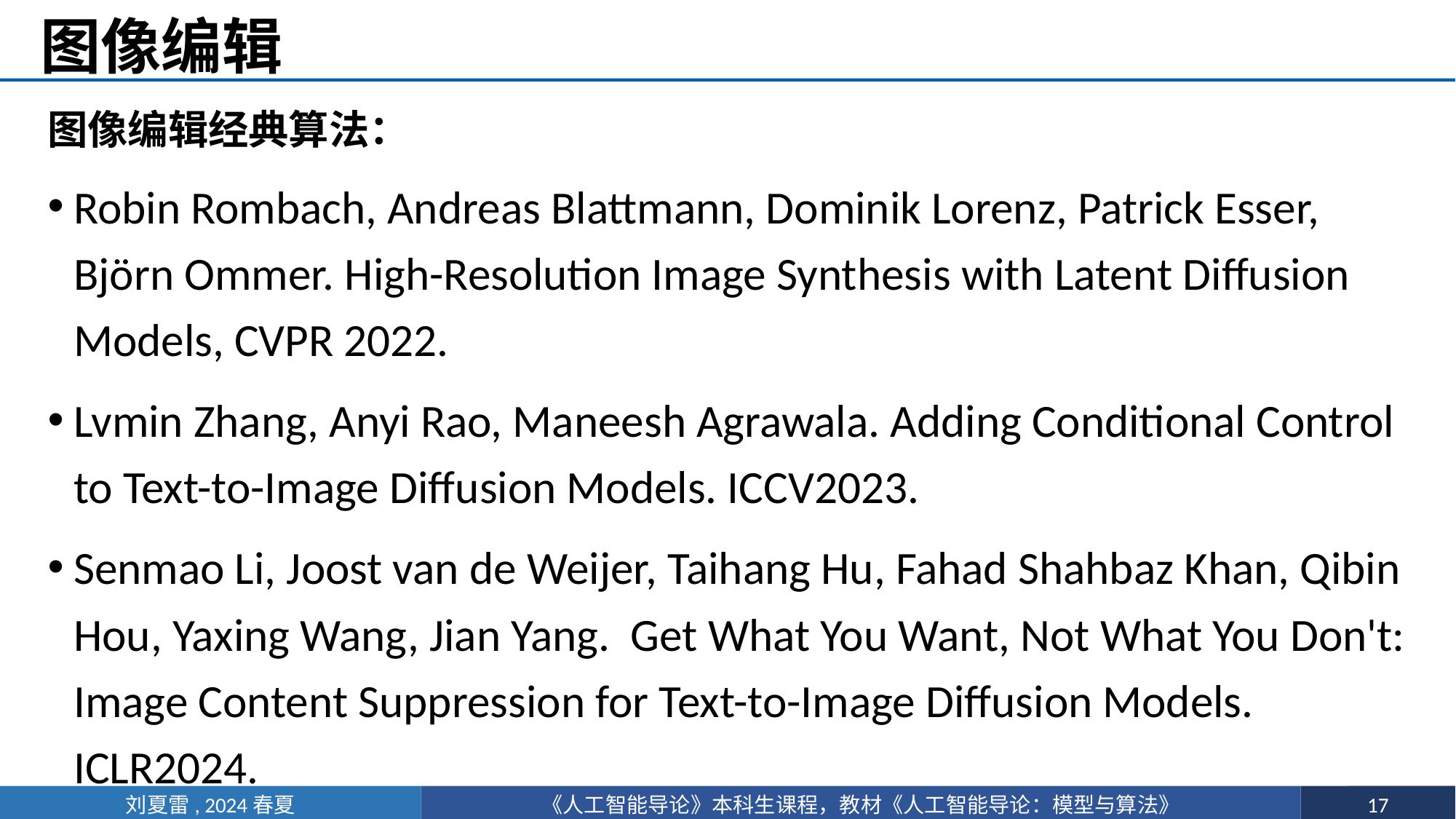

# 图像编辑
图像编辑经典算法：
Robin Rombach, Andreas Blattmann, Dominik Lorenz, Patrick Esser, Björn Ommer. High-Resolution Image Synthesis with Latent Diffusion Models, CVPR 2022.
Lvmin Zhang, Anyi Rao, Maneesh Agrawala. Adding Conditional Control to Text-to-Image Diffusion Models. ICCV2023.
Senmao Li, Joost van de Weijer, Taihang Hu, Fahad Shahbaz Khan, Qibin Hou, Yaxing Wang, Jian Yang.  Get What You Want, Not What You Don't: Image Content Suppression for Text-to-Image Diffusion Models. ICLR2024.